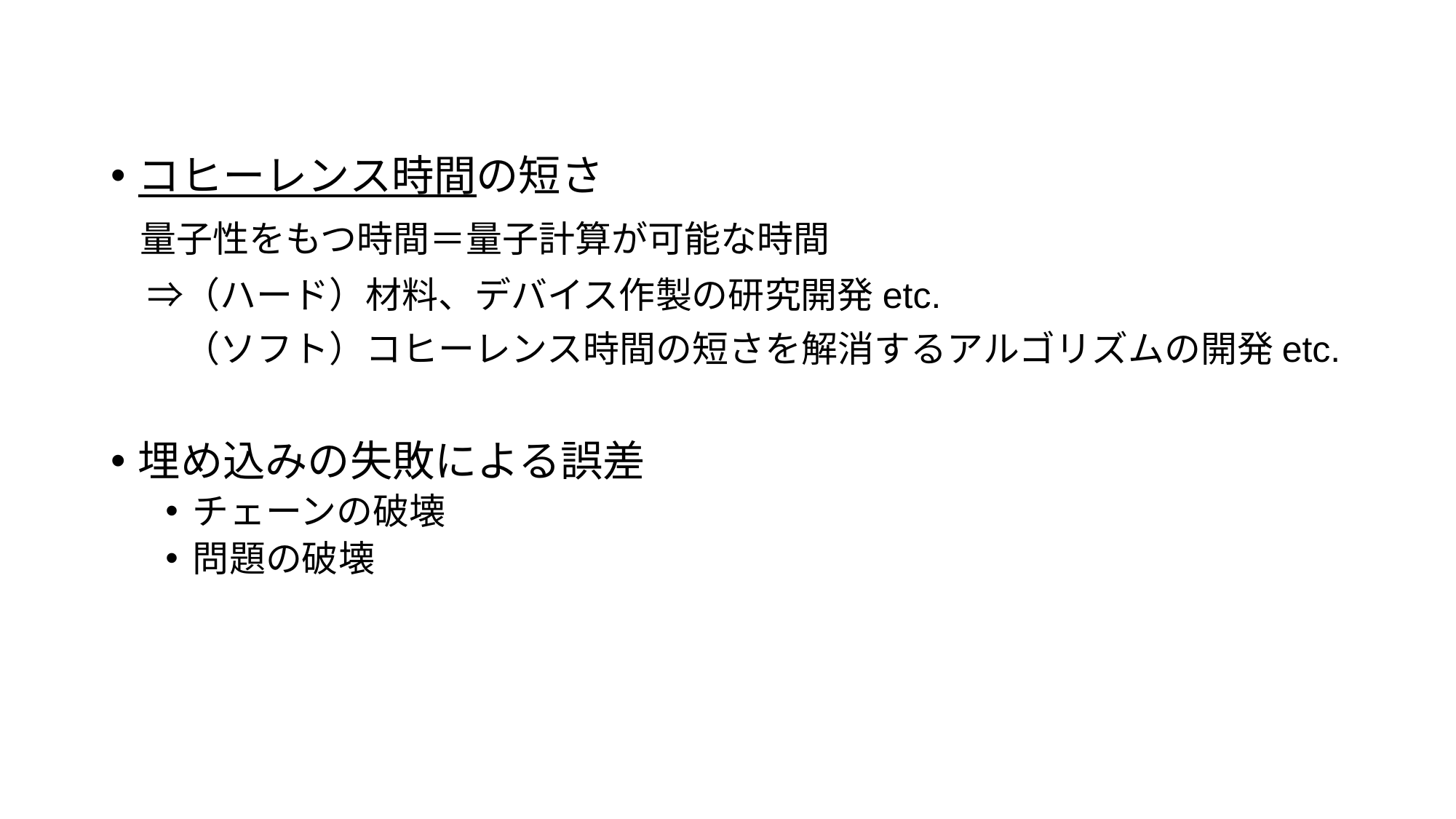

コヒーレンス時間の短さ
  量子性をもつ時間＝量子計算が可能な時間
　⇒（ハード）材料、デバイス作製の研究開発etc.
　　（ソフト）コヒーレンス時間の短さを解消するアルゴリズムの開発etc.

埋め込みの失敗による誤差
チェーンの破壊
問題の破壊